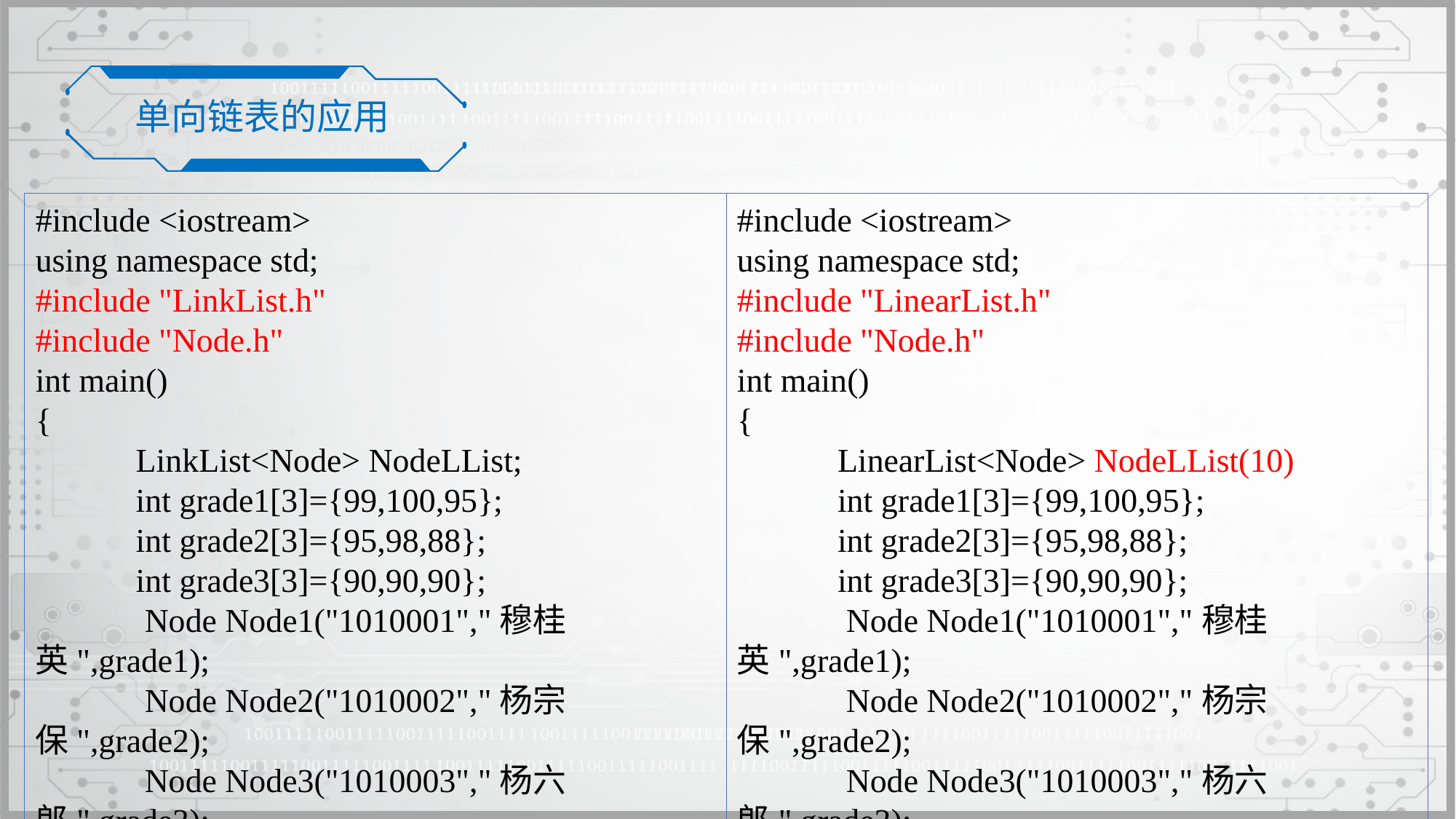

单向链表的应用
#include <iostream>
using namespace std;
#include "LinkList.h"
#include "Node.h"
int main()
{
            LinkList<Node> NodeLList;
            int grade1[3]={99,100,95};
            int grade2[3]={95,98,88};
            int grade3[3]={90,90,90};
	Node Node1("1010001","穆桂英",grade1);
	Node Node2("1010002","杨宗保",grade2);
	Node Node3("1010003","杨六郎",grade3);
            Node x;
#include <iostream>
using namespace std;
#include "LinearList.h"
#include "Node.h"
int main()
{
            LinearList<Node> NodeLList(10)
            int grade1[3]={99,100,95};
            int grade2[3]={95,98,88};
            int grade3[3]={90,90,90};
  	Node Node1("1010001","穆桂英",grade1);
  	Node Node2("1010002","杨宗保",grade2);
  	Node Node3("1010003","杨六郎",grade3);
            Node x;